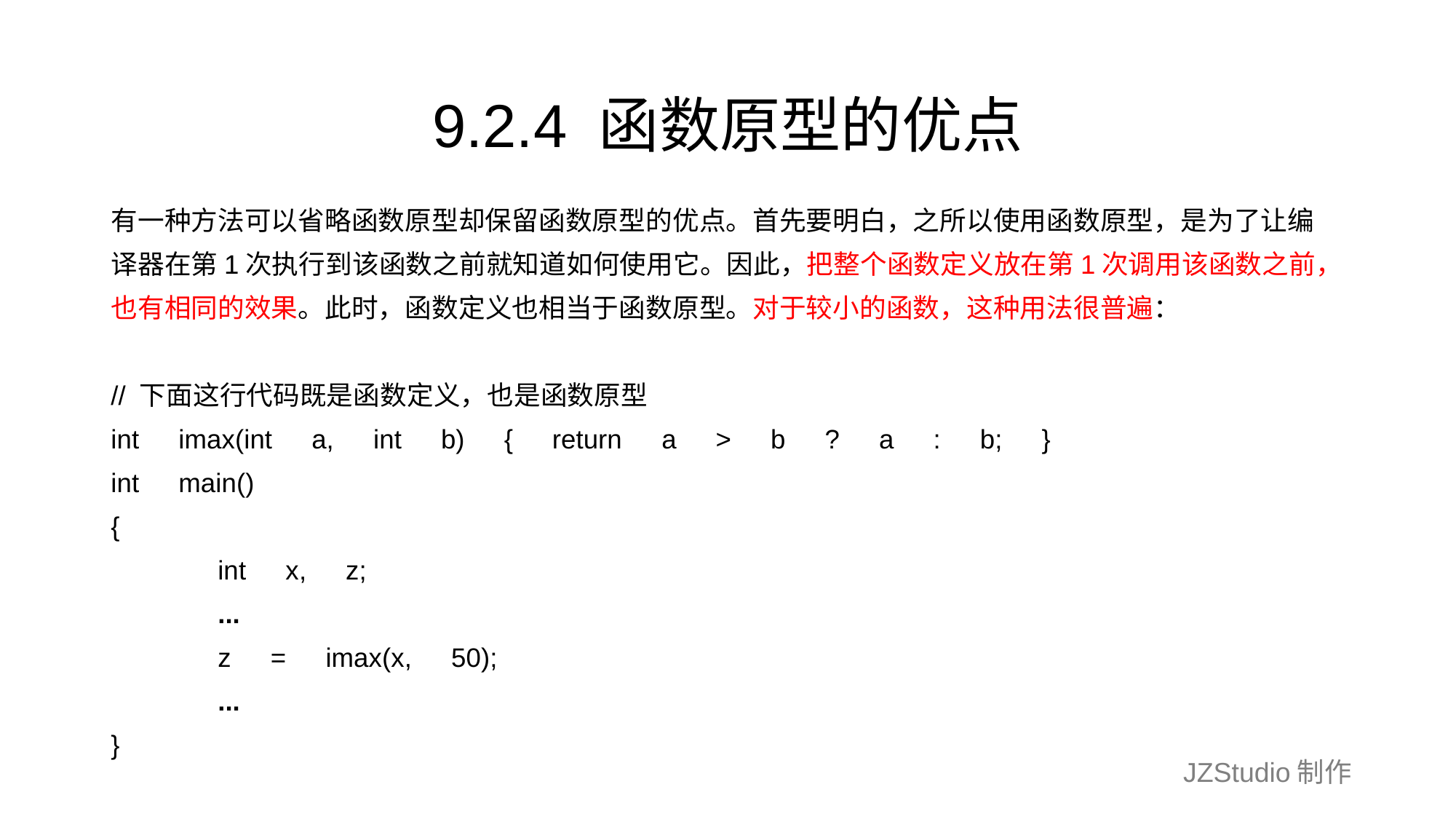

# 9.2.4 函数原型的优点
有一种方法可以省略函数原型却保留函数原型的优点。首先要明白，之所以使用函数原型，是为了让编
译器在第1次执行到该函数之前就知道如何使用它。因此，把整个函数定义放在第1次调用该函数之前，
也有相同的效果。此时，函数定义也相当于函数原型。对于较小的函数，这种用法很普遍：

// 下面这行代码既是函数定义，也是函数原型
int　imax(int　a,　int　b)　{　return　a　>　b　?　a　:　b;　}
int　main()
{
	int　x,　z;
	...
	z　=　imax(x,　50);
	...
}